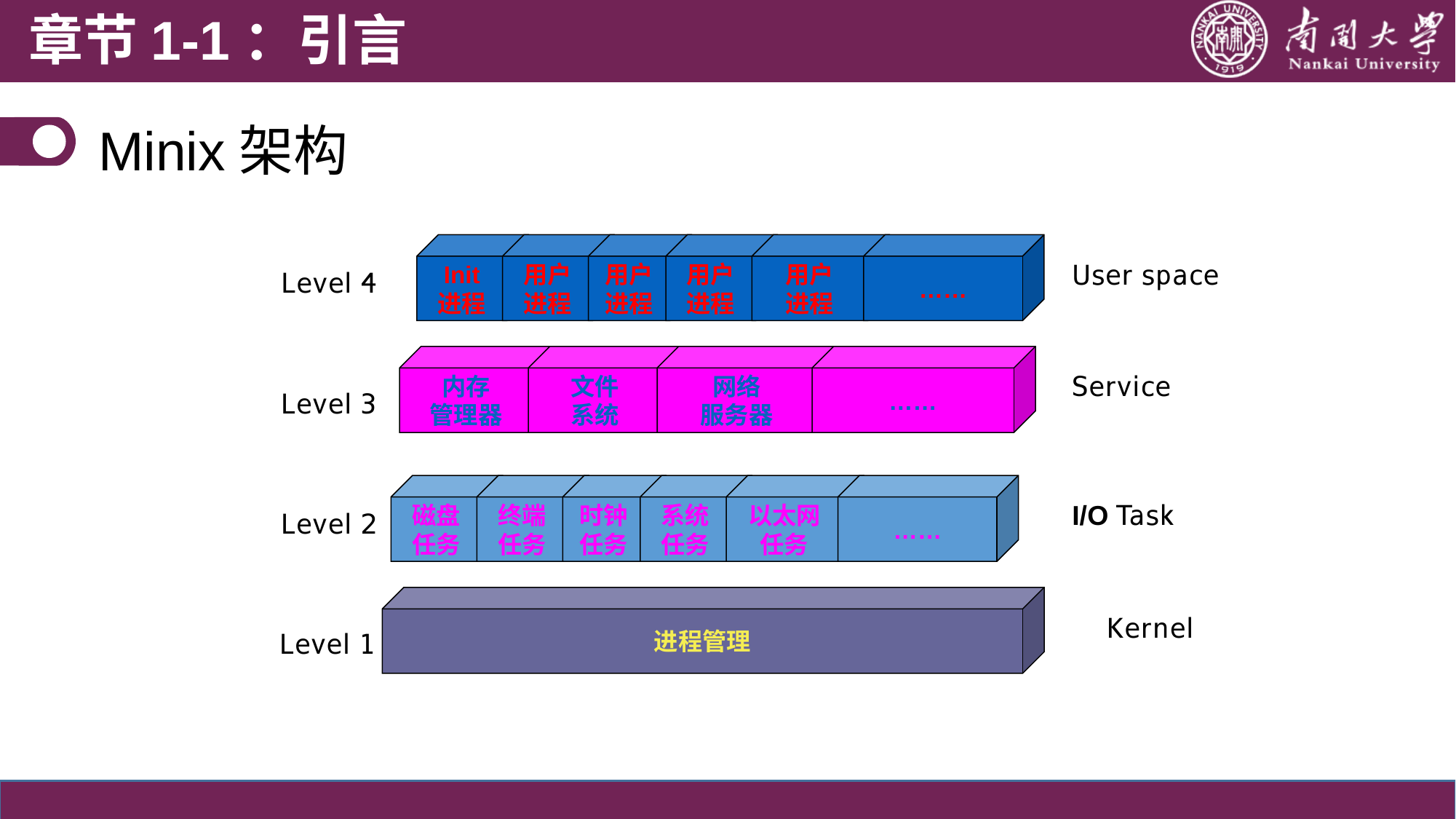

章节1-1：引言
# Minix架构

Init
进程
用户
进程
用户
进程
用户
进程
用户
进程
……
User space
Level 4
内存
管理器
文件
系统
网络
服务器
……
Service
Level 3
磁盘
任务
终端
任务
时钟
任务
系统
任务
以太网
任务
……
I/O Task
Level 2
进程管理
Kernel
Level 1